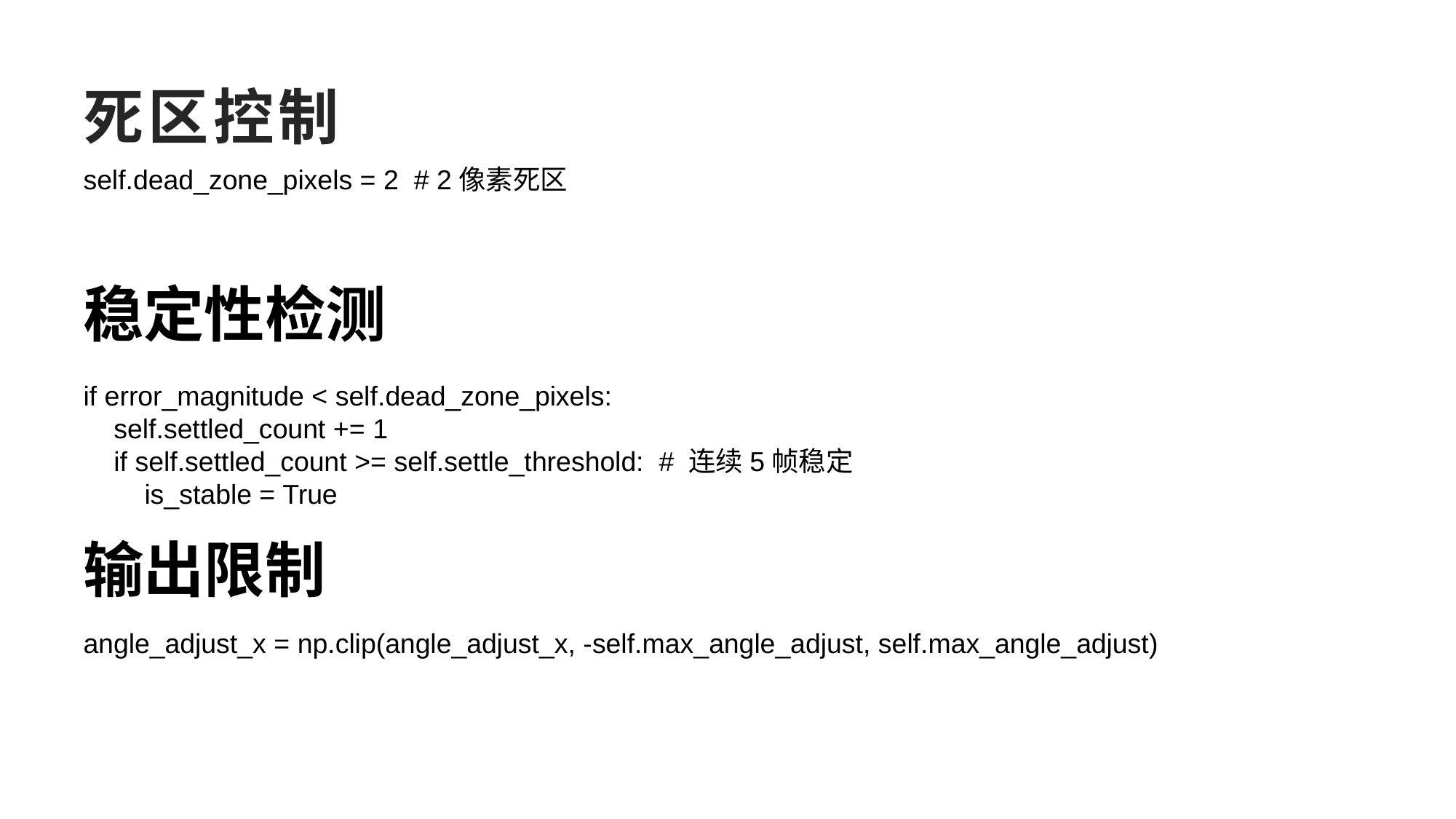

# 死区控制
self.dead_zone_pixels = 2  # 2像素死区
稳定性检测
if error_magnitude < self.dead_zone_pixels:
    self.settled_count += 1
    if self.settled_count >= self.settle_threshold:  # 连续5帧稳定
        is_stable = True
输出限制
angle_adjust_x = np.clip(angle_adjust_x, -self.max_angle_adjust, self.max_angle_adjust)